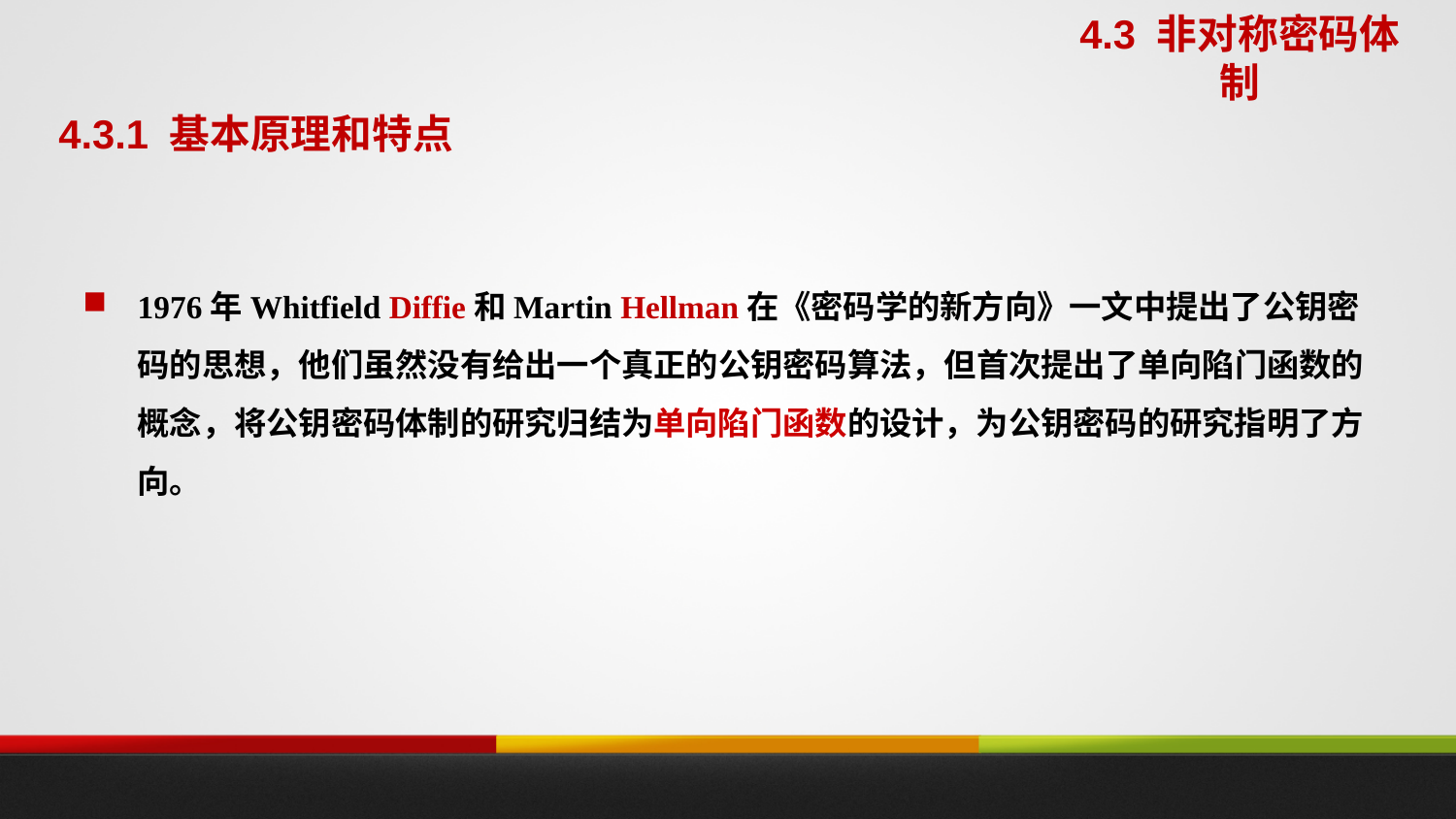

4.3 非对称密码体制
4.3.1 基本原理和特点
1976年Whitfield Diffie和Martin Hellman在《密码学的新方向》一文中提出了公钥密码的思想，他们虽然没有给出一个真正的公钥密码算法，但首次提出了单向陷门函数的概念，将公钥密码体制的研究归结为单向陷门函数的设计，为公钥密码的研究指明了方向。